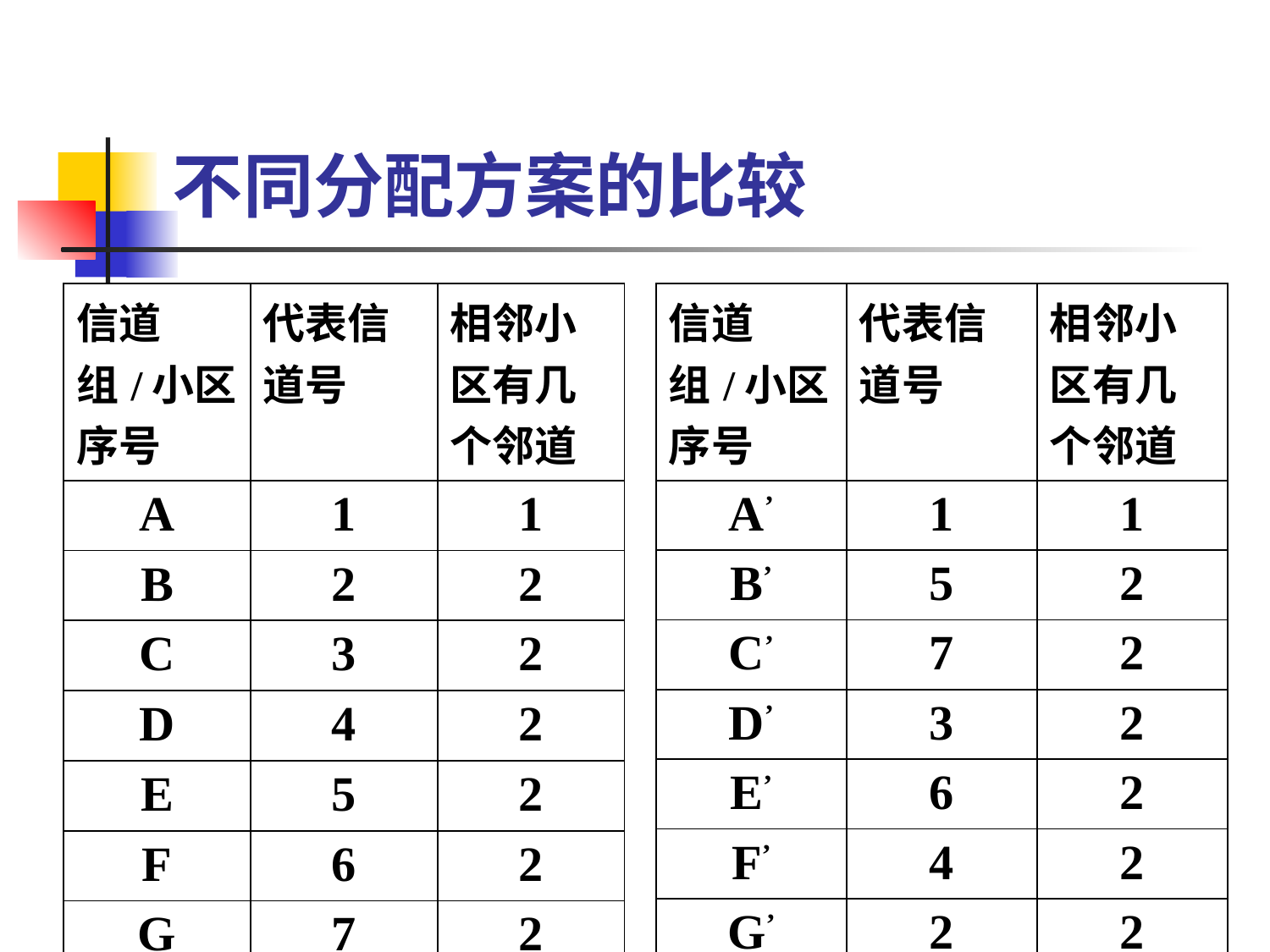

# 不同分配方案的比较
| 信道组/小区序号 | 代表信道号 | 相邻小区有几个邻道 |
| --- | --- | --- |
| A | 1 | 1 |
| B | 2 | 2 |
| C | 3 | 2 |
| D | 4 | 2 |
| E | 5 | 2 |
| F | 6 | 2 |
| G | 7 | 2 |
| 信道组/小区序号 | 代表信道号 | 相邻小区有几个邻道 |
| --- | --- | --- |
| A’ | 1 | 1 |
| B’ | 5 | 2 |
| C’ | 7 | 2 |
| D’ | 3 | 2 |
| E’ | 6 | 2 |
| F’ | 4 | 2 |
| G’ | 2 | 2 |